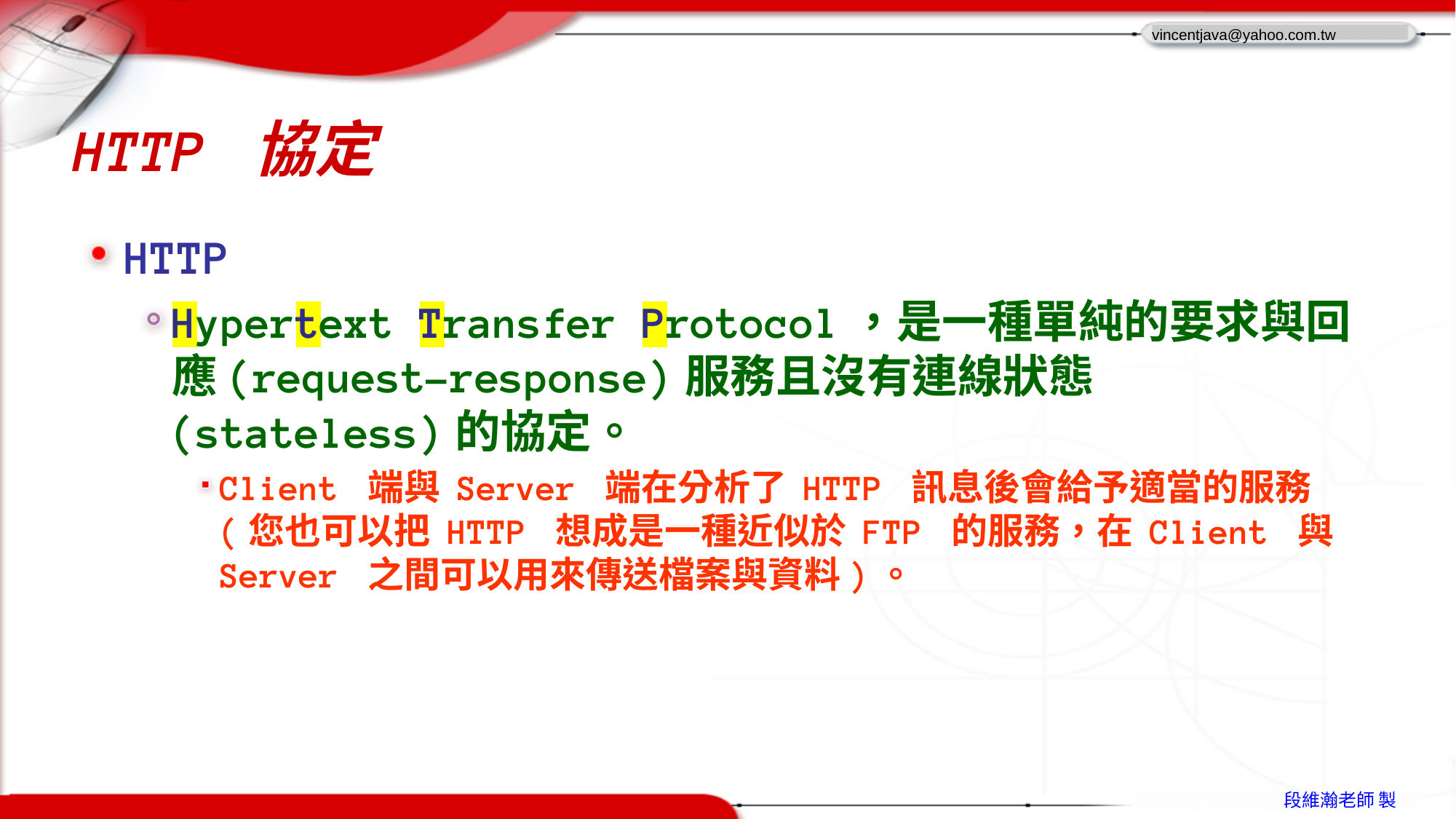

# HTTP 協定
HTTP
Hypertext Transfer Protocol，是一種單純的要求與回應(request-response)服務且沒有連線狀態(stateless)的協定。
Client 端與 Server 端在分析了 HTTP 訊息後會給予適當的服務(您也可以把 HTTP 想成是一種近似於 FTP 的服務，在 Client 與 Server 之間可以用來傳送檔案與資料)。